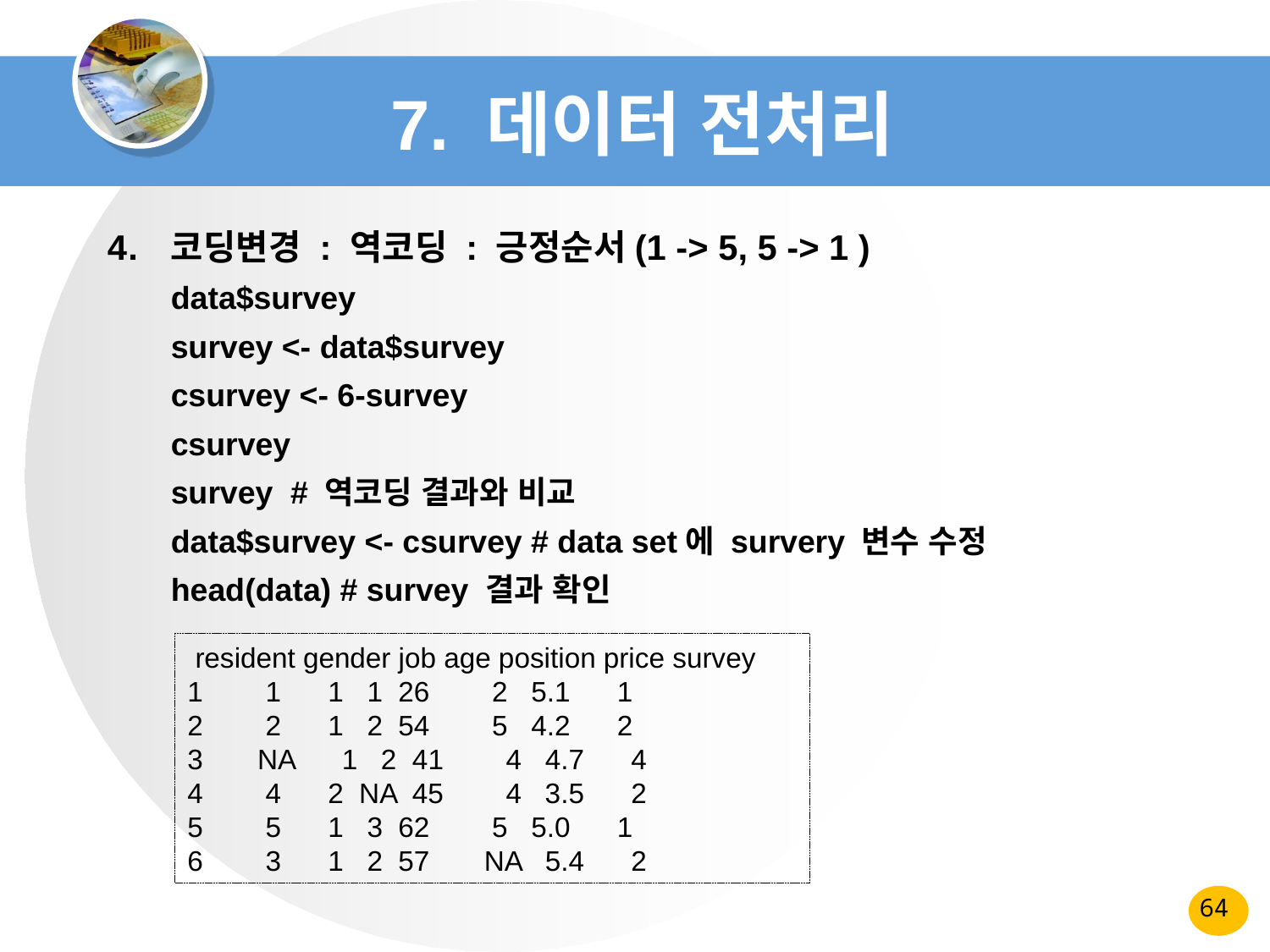

# 7. 데이터 전처리
코딩변경 : 역코딩 : 긍정순서(1 -> 5, 5 -> 1 )
data$survey
survey <- data$survey
csurvey <- 6-survey
csurvey
survey  # 역코딩 결과와 비교
data$survey <- csurvey # data set에 survery 변수 수정
head(data) # survey 결과 확인
 resident gender job age position price survey
1        1      1   1  26        2   5.1      1
2        2      1   2  54        5   4.2      2
3       NA      1   2  41        4   4.7      4
4        4      2  NA  45        4   3.5      2
5        5      1   3  62        5   5.0      1
6        3      1   2  57       NA   5.4      2
64